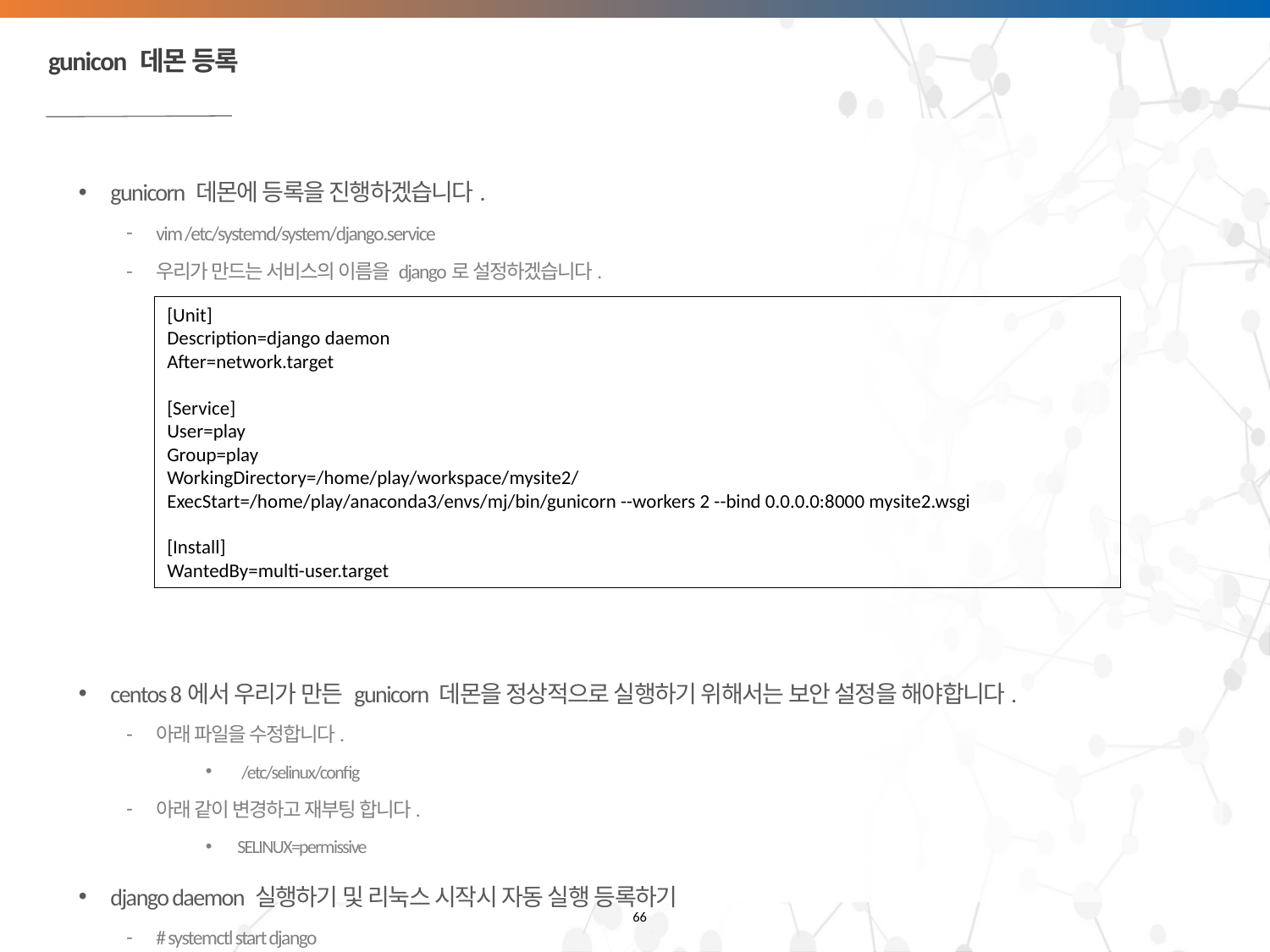

# gunicon 데몬 등록

gunicorn 데몬에 등록을 진행하겠습니다.
vim /etc/systemd/system/django.service
우리가 만드는 서비스의 이름을 django로 설정하겠습니다.

centos 8에서 우리가 만든 gunicorn 데몬을 정상적으로 실행하기 위해서는 보안 설정을 해야합니다.
아래 파일을 수정합니다.
 /etc/selinux/config
아래 같이 변경하고 재부팅 합니다.
SELINUX=permissive
django daemon 실행하기 및 리눅스 시작시 자동 실행 등록하기
# systemctl start django
# systemctl enable django

[Unit]
Description=django daemon
After=network.target

[Service]
User=play
Group=play
WorkingDirectory=/home/play/workspace/mysite2/
ExecStart=/home/play/anaconda3/envs/mj/bin/gunicorn --workers 2 --bind 0.0.0.0:8000 mysite2.wsgi

[Install]
WantedBy=multi-user.target
66